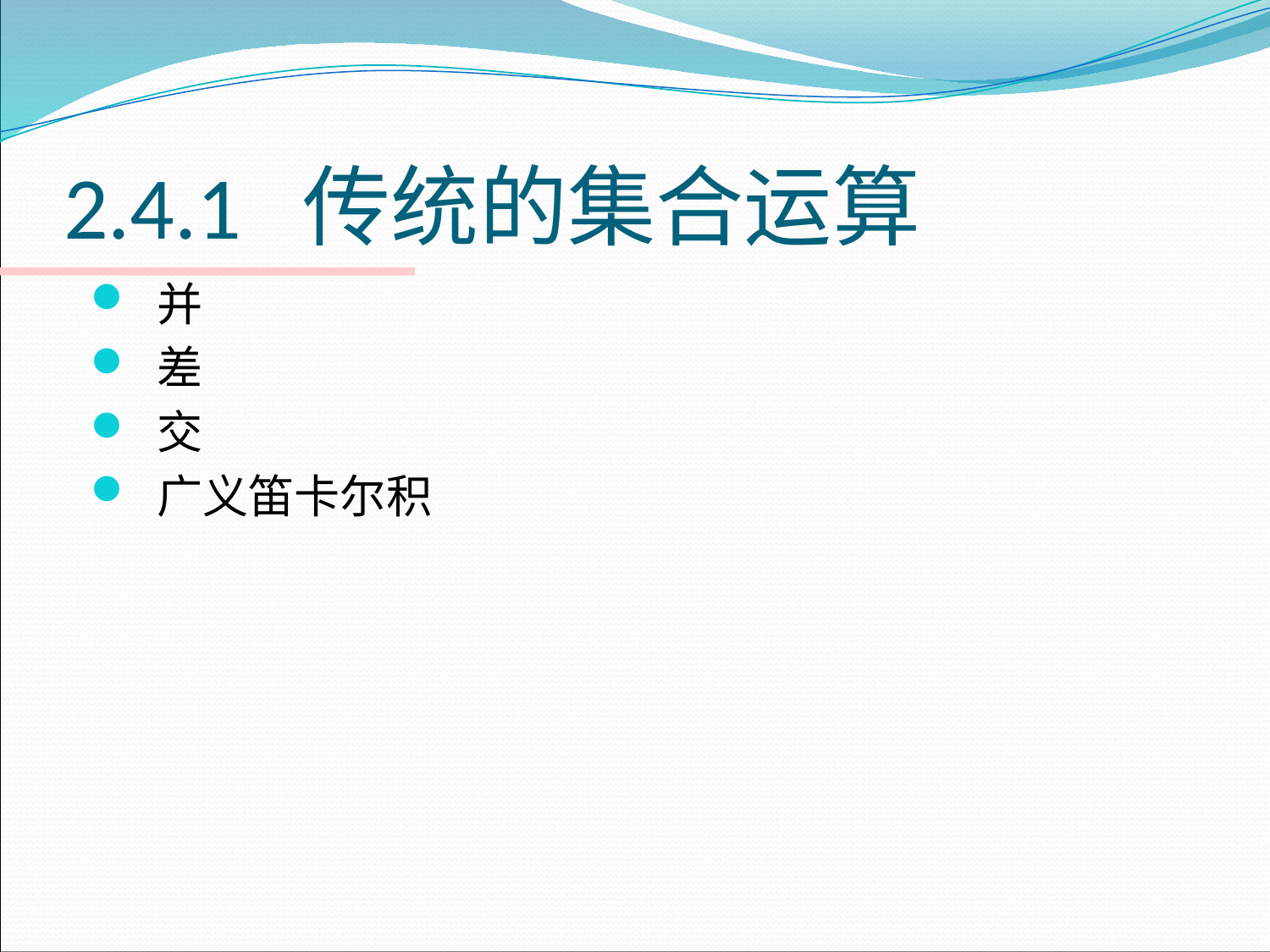

# 2.4.1  传统的集合运算
并
差
交
广义笛卡尔积

161